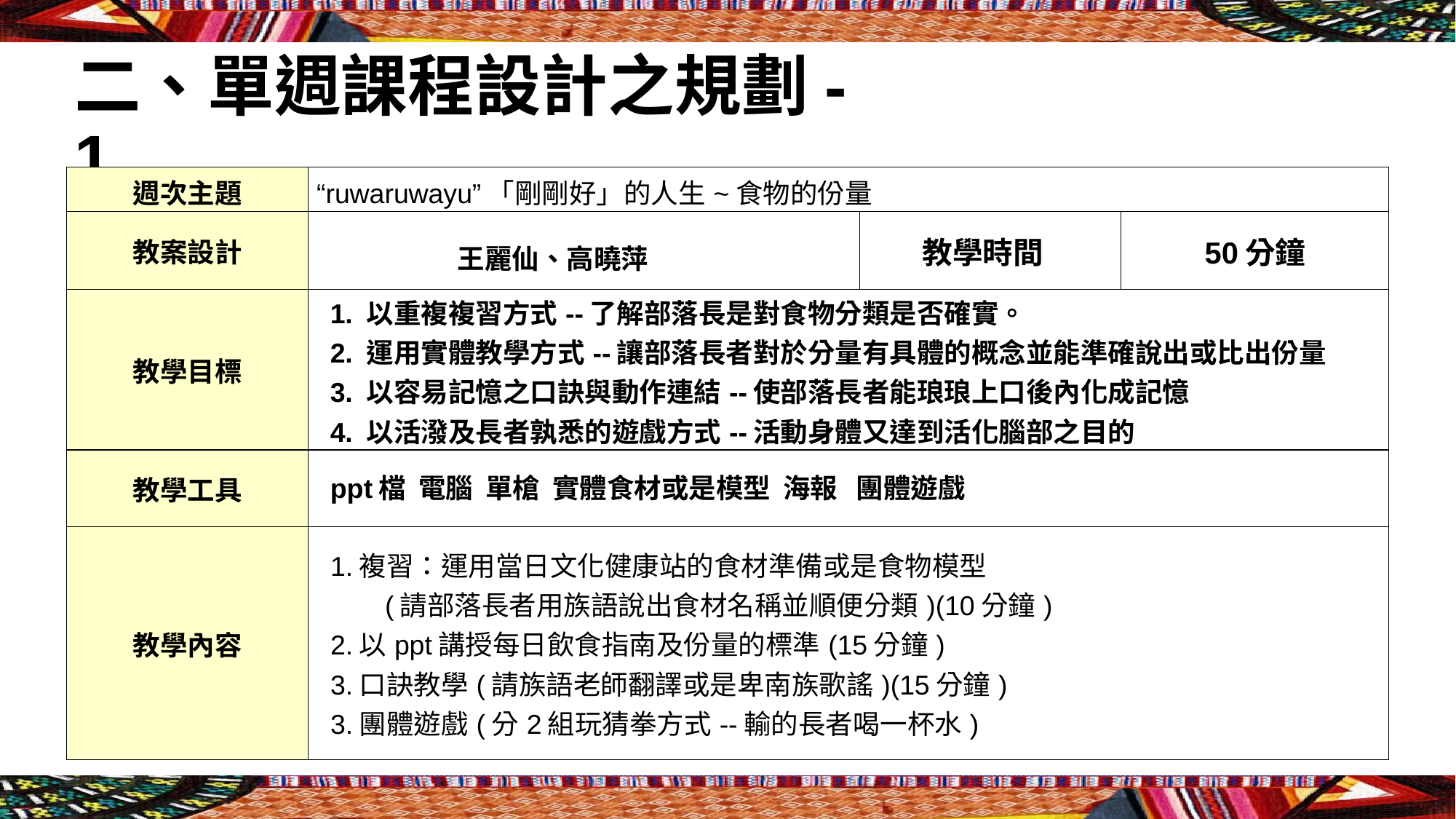

# 二、單週課程設計之規劃-1
| 週次主題 | “ruwaruwayu”「剛剛好」的人生~食物的份量 |  |  |
| --- | --- | --- | --- |
| 教案設計 | 王麗仙、高曉萍 | 教學時間 | 50分鐘 |
| 教學目標 | 1. 以重複複習方式--了解部落長是對食物分類是否確實。 2. 運用實體教學方式--讓部落長者對於分量有具體的概念並能準確說出或比出份量 3. 以容易記憶之口訣與動作連結--使部落長者能琅琅上口後內化成記憶 4. 以活潑及長者孰悉的遊戲方式--活動身體又達到活化腦部之目的 |  |  |
| 教學工具 | ppt檔 電腦 單槍 實體食材或是模型 海報 團體遊戲 |  |  |
| 教學內容 | 1.複習：運用當日文化健康站的食材準備或是食物模型 (請部落長者用族語說出食材名稱並順便分類)(10分鐘) 2.以ppt講授每日飲食指南及份量的標準(15分鐘) 3.口訣教學(請族語老師翻譯或是卑南族歌謠)(15分鐘) 3.團體遊戲(分2組玩猜拳方式--輸的長者喝一杯水) |  |  |